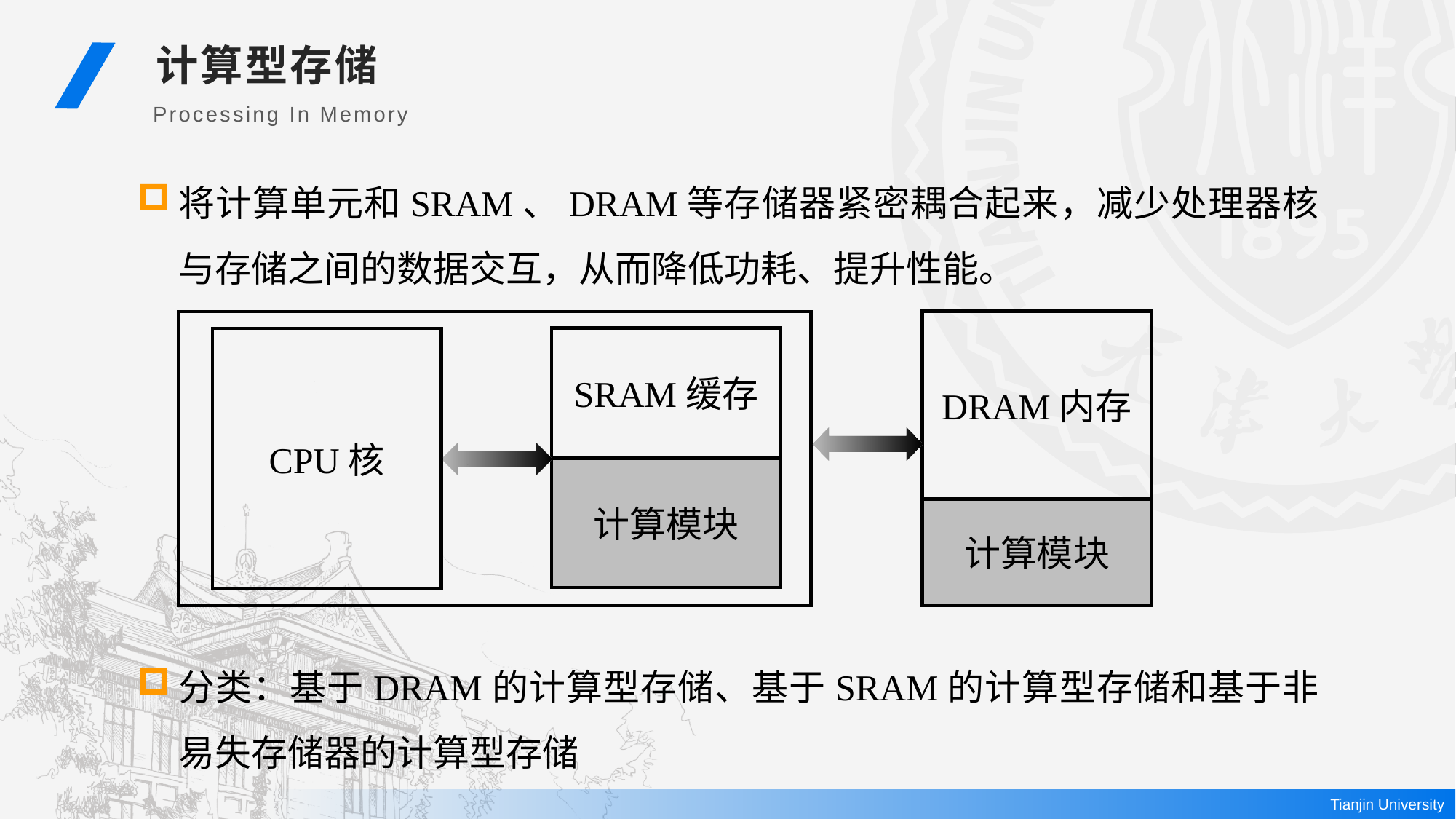

计算型存储
Processing In Memory
将计算单元和SRAM、DRAM等存储器紧密耦合起来，减少处理器核与存储之间的数据交互，从而降低功耗、提升性能。

分类：基于DRAM的计算型存储、基于SRAM的计算型存储和基于非易失存储器的计算型存储
DRAM内存

CPU核
SRAM缓存

计算模块
计算模块